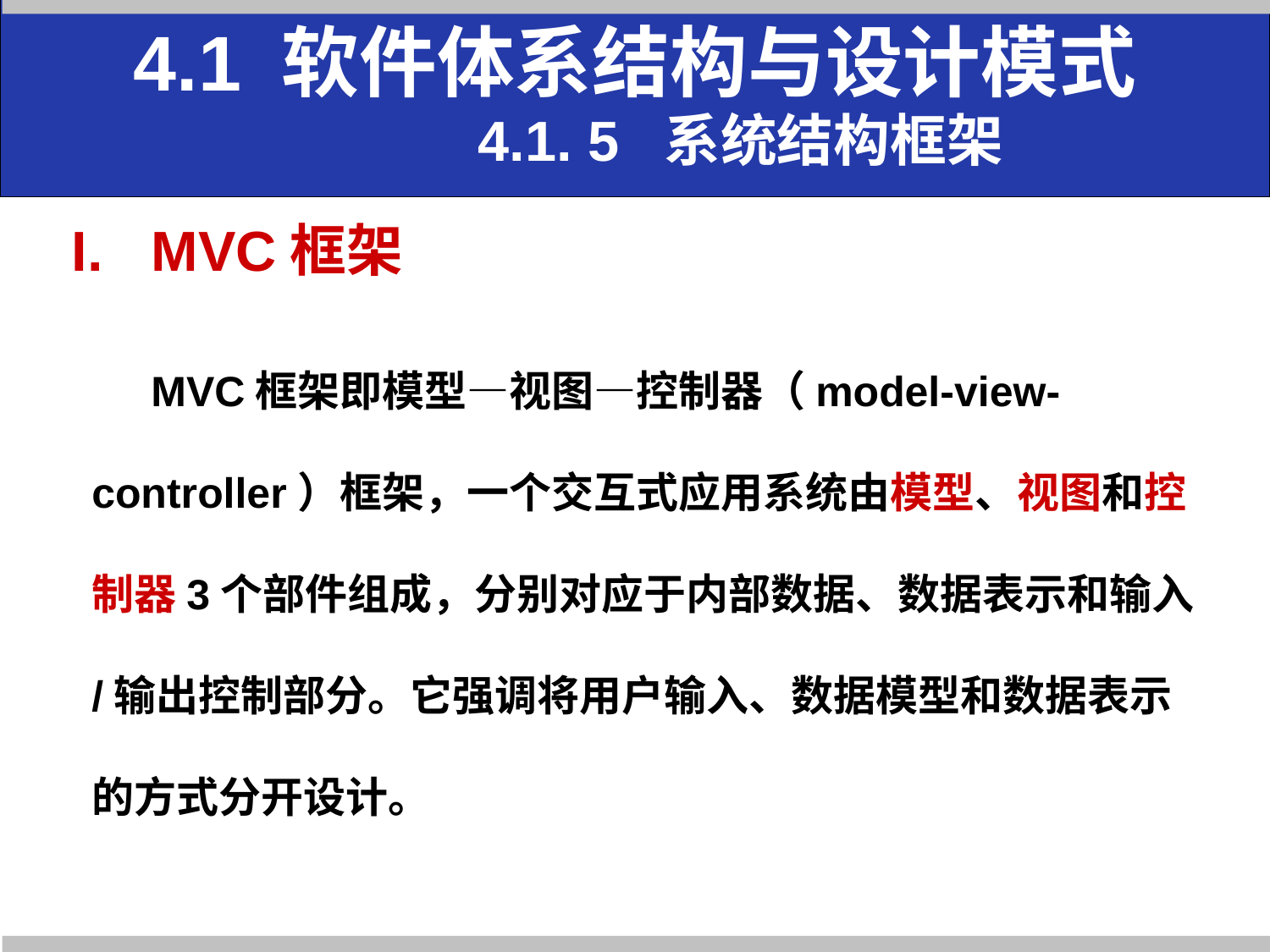

4.1 软件体系结构与设计模式
           4.1. 5  系统结构框架
MVC框架
     MVC框架即模型—视图—控制器（model-view-controller）框架，一个交互式应用系统由模型、视图和控制器3个部件组成，分别对应于内部数据、数据表示和输入/输出控制部分。它强调将用户输入、数据模型和数据表示的方式分开设计。
437